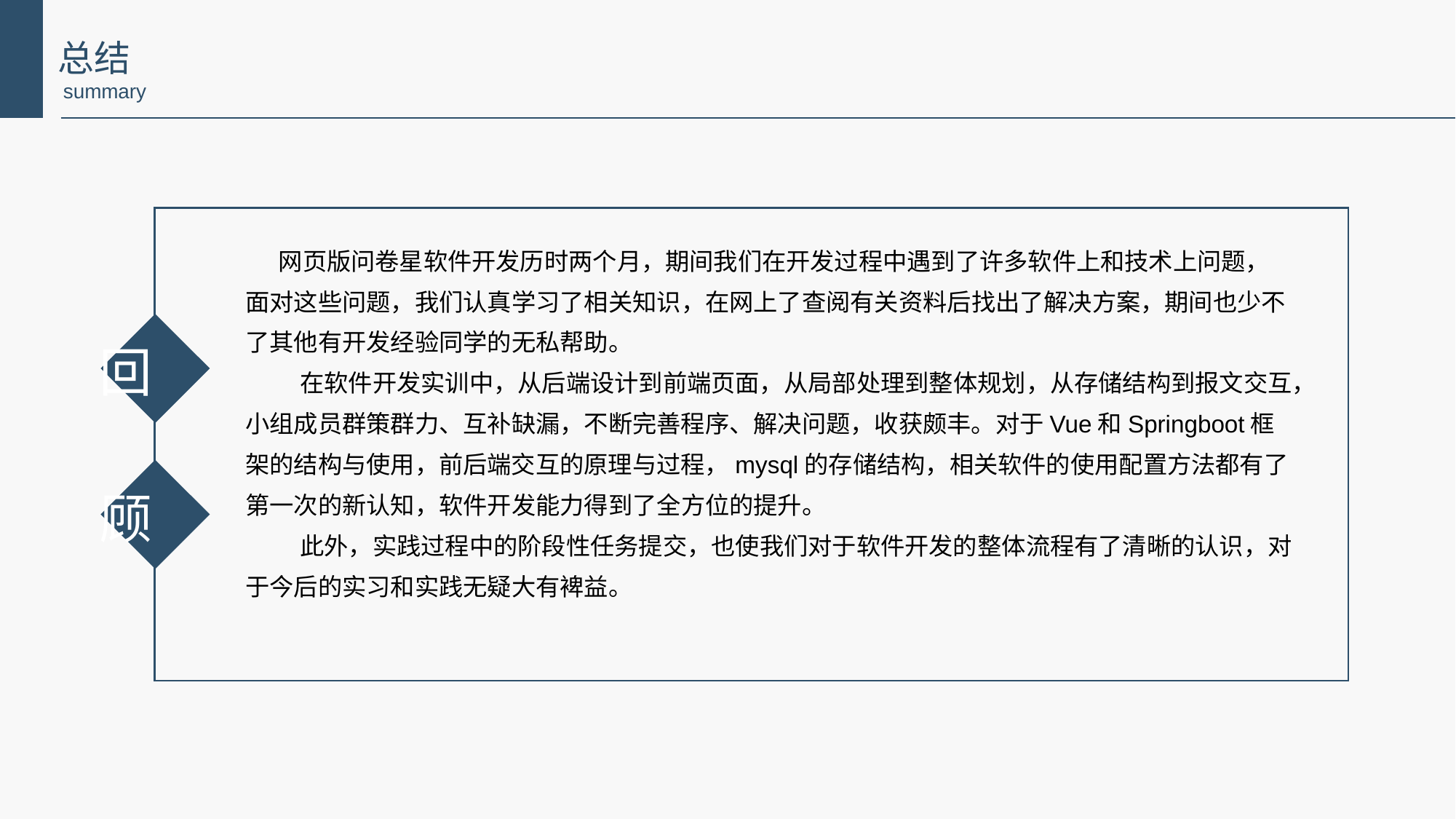

总结
 summary

     网页版问卷星软件开发历时两个月，期间我们在开发过程中遇到了许多软件上和技术上问题，面对这些问题，我们认真学习了相关知识，在网上了查阅有关资料后找出了解决方案，期间也少不了其他有开发经验同学的无私帮助。
在软件开发实训中，从后端设计到前端页面，从局部处理到整体规划，从存储结构到报文交互，小组成员群策群力、互补缺漏，不断完善程序、解决问题，收获颇丰。对于Vue和Springboot框架的结构与使用，前后端交互的原理与过程，mysql的存储结构，相关软件的使用配置方法都有了第一次的新认知，软件开发能力得到了全方位的提升。
此外，实践过程中的阶段性任务提交，也使我们对于软件开发的整体流程有了清晰的认识，对于今后的实习和实践无疑大有裨益。

回

顾